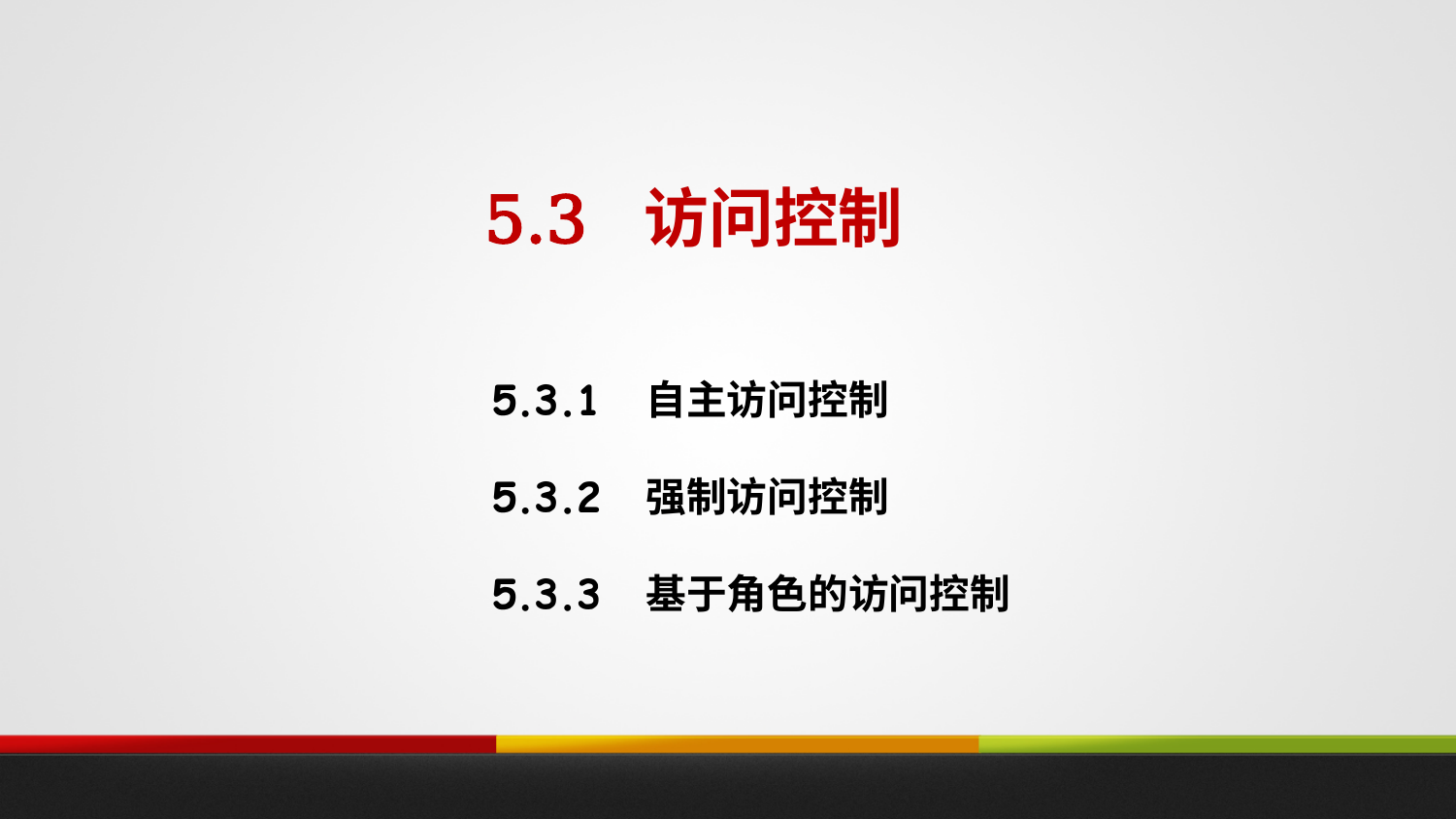

5.3  访问控制
5.3.1  自主访问控制
5.3.2  强制访问控制
5.3.3  基于角色的访问控制